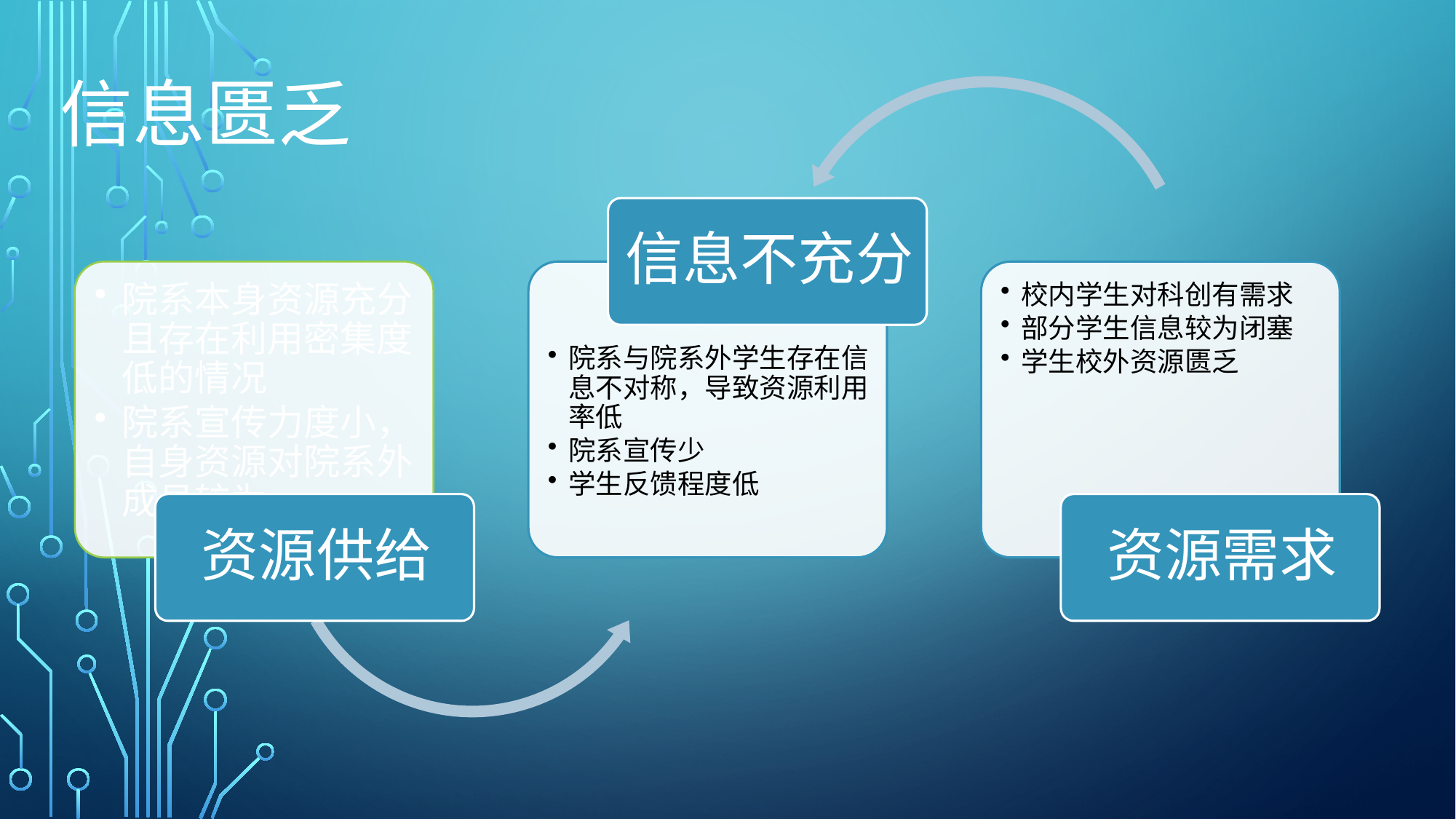

# 信息匮乏
院系本身资源充分且存在利用密集度低的情况
院系宣传力度小，自身资源对院系外成员较为
资源供给
院系与院系外学生存在信息不对称，导致资源利用率低
院系宣传少
学生反馈程度低

信息不充分
校内学生对科创有需求
部分学生信息较为闭塞
学生校外资源匮乏
资源需求